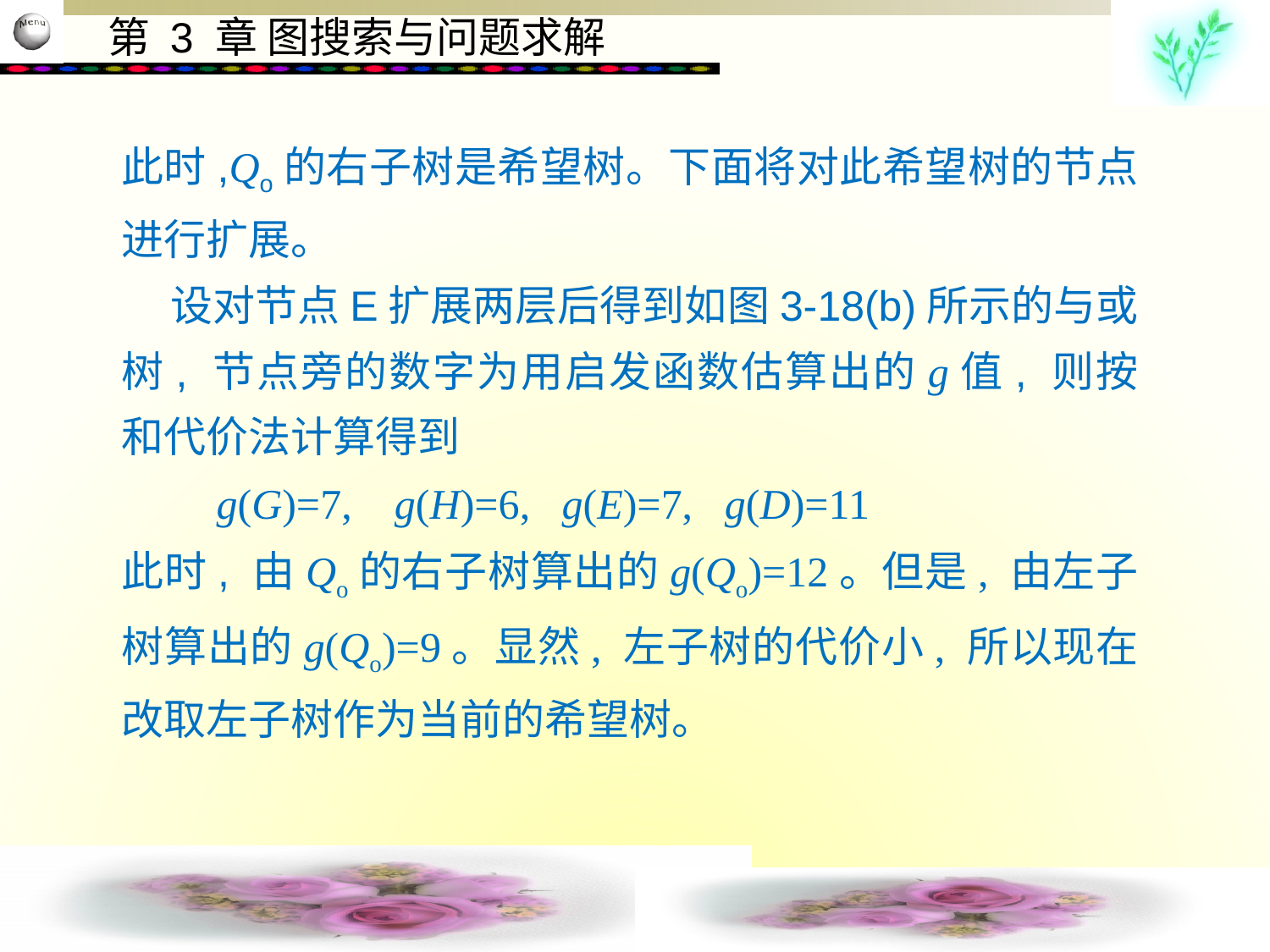

此时,Qo的右子树是希望树。下面将对此希望树的节点进行扩展。
    设对节点E扩展两层后得到如图3-18(b)所示的与或树, 节点旁的数字为用启发函数估算出的g值, 则按和代价法计算得到
        g(G)=7,    g(H)=6,   g(E)=7,   g(D)=11
此时, 由Qo的右子树算出的g(Qo)=12。但是, 由左子树算出的g(Qo)=9。显然, 左子树的代价小, 所以现在改取左子树作为当前的希望树。